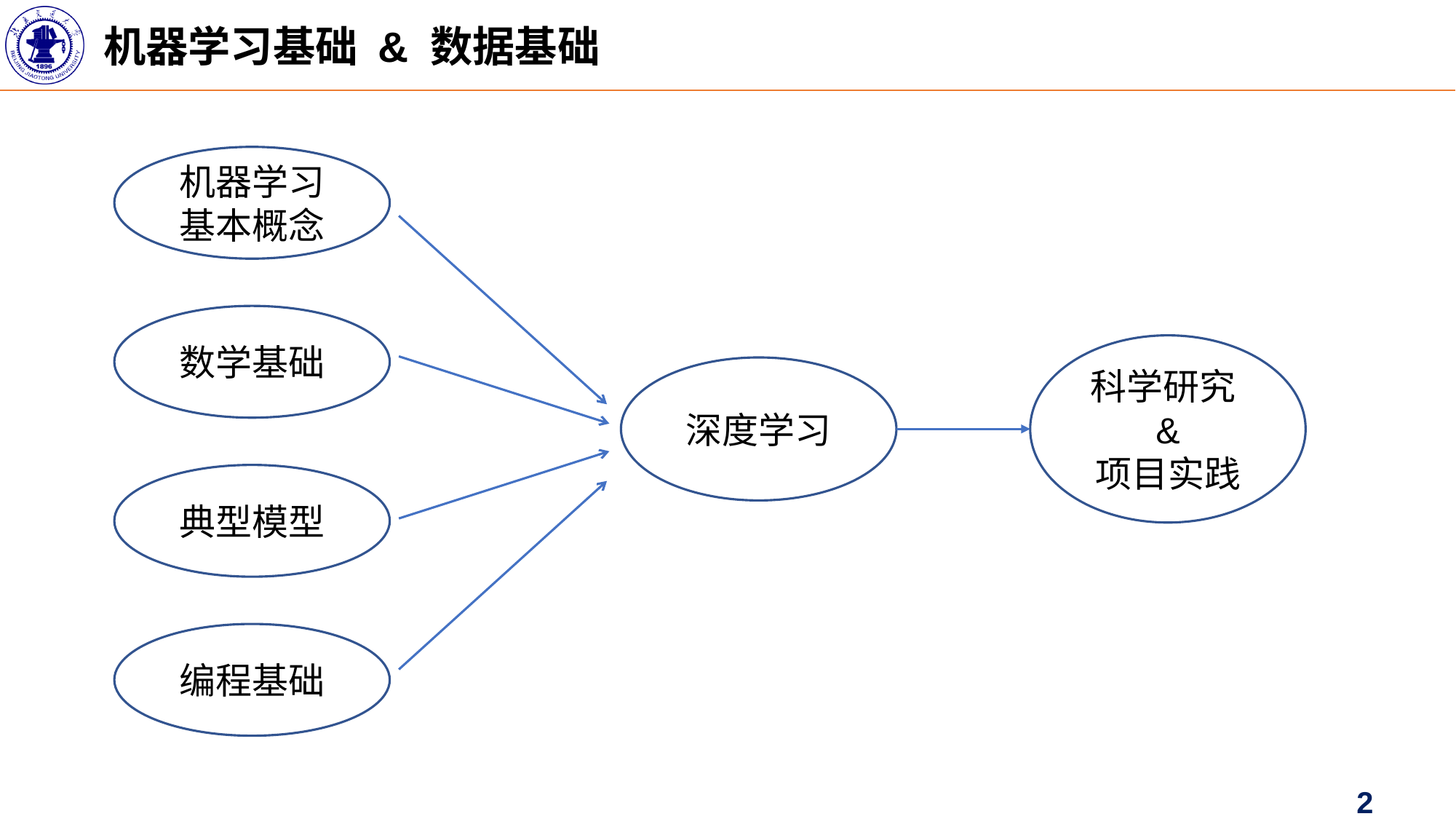

机器学习基础 & 数据基础
机器学习基本概念
数学基础
科学研究&
项目实践
深度学习
典型模型
编程基础